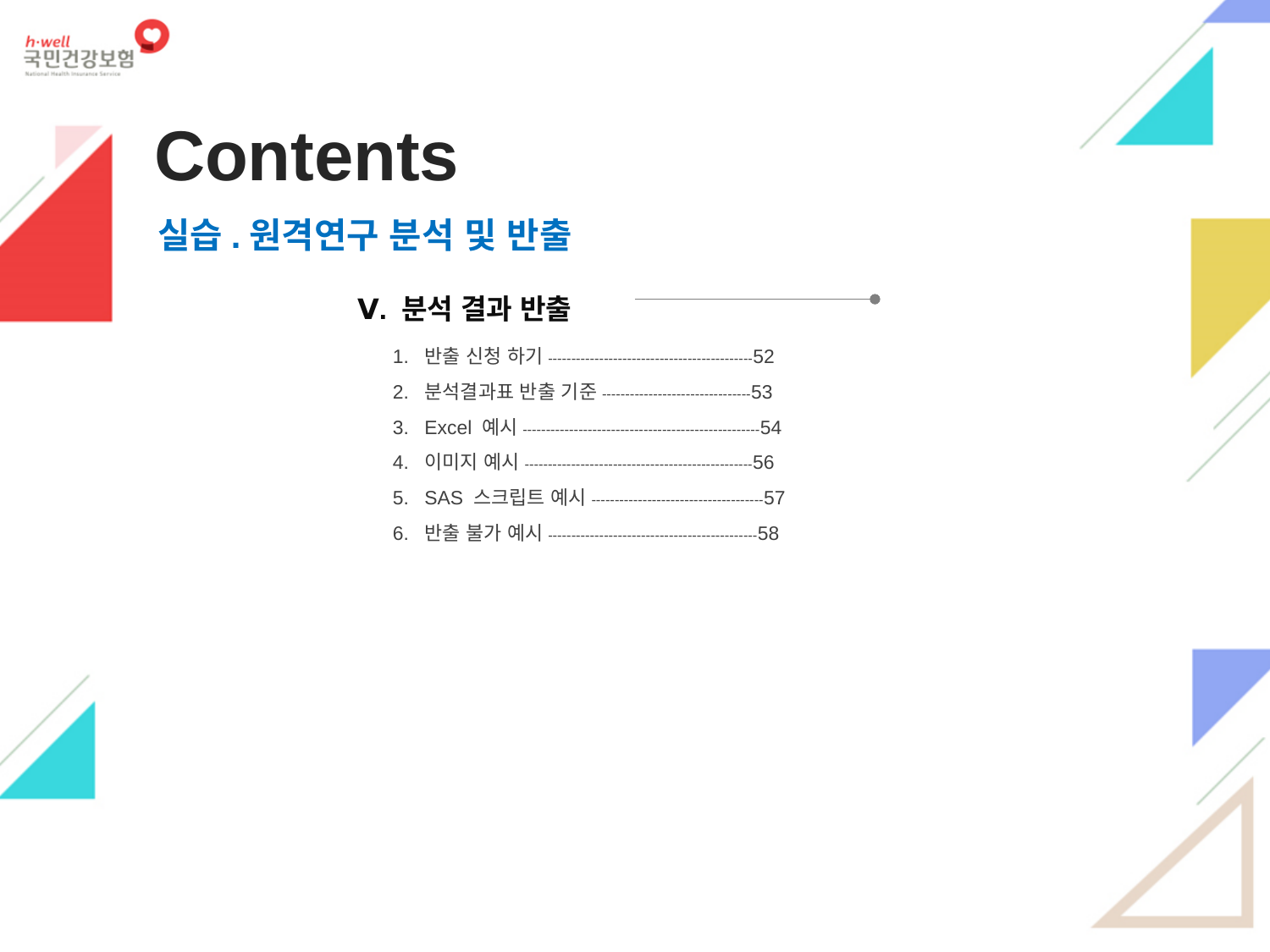

Contents
실습.원격연구 분석 및 반출
Ⅴ. 분석 결과 반출
반출 신청 하기--------------------------------------------52
분석결과표 반출 기준--------------------------------53
Excel 예시---------------------------------------------------54
이미지 예시-------------------------------------------------56
SAS 스크립트 예시-------------------------------------57
반출 불가 예시---------------------------------------------58